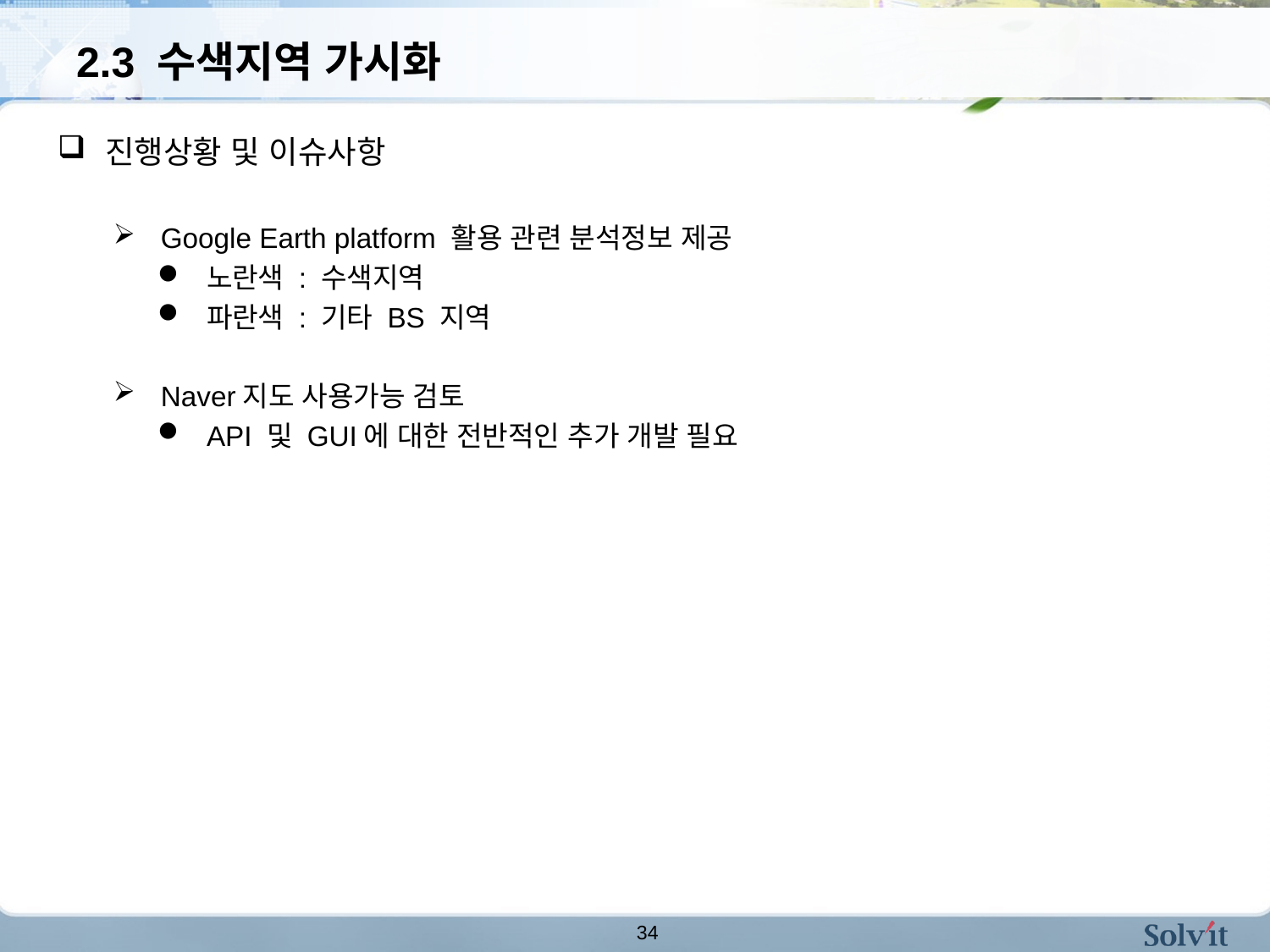

# 2.3 수색지역 가시화
진행상황 및 이슈사항

Google Earth platform 활용 관련 분석정보 제공
노란색 : 수색지역
파란색 : 기타 BS 지역

Naver지도 사용가능 검토
API 및 GUI에 대한 전반적인 추가 개발 필요

34